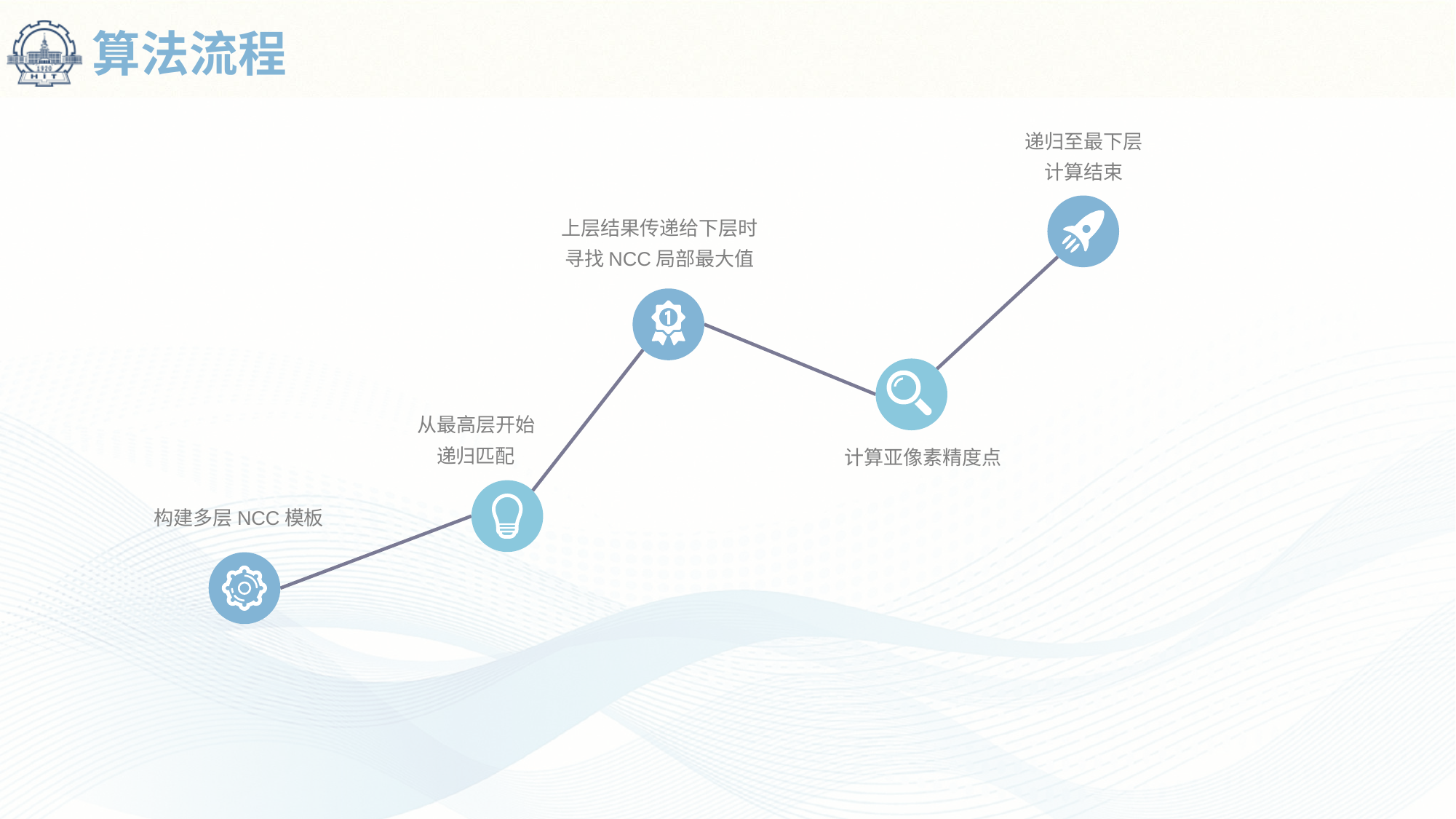

# 算法流程
递归至最下层
计算结束

上层结果传递给下层时寻找NCC局部最大值

从最高层开始
递归匹配
计算亚像素精度点

构建多层NCC模板